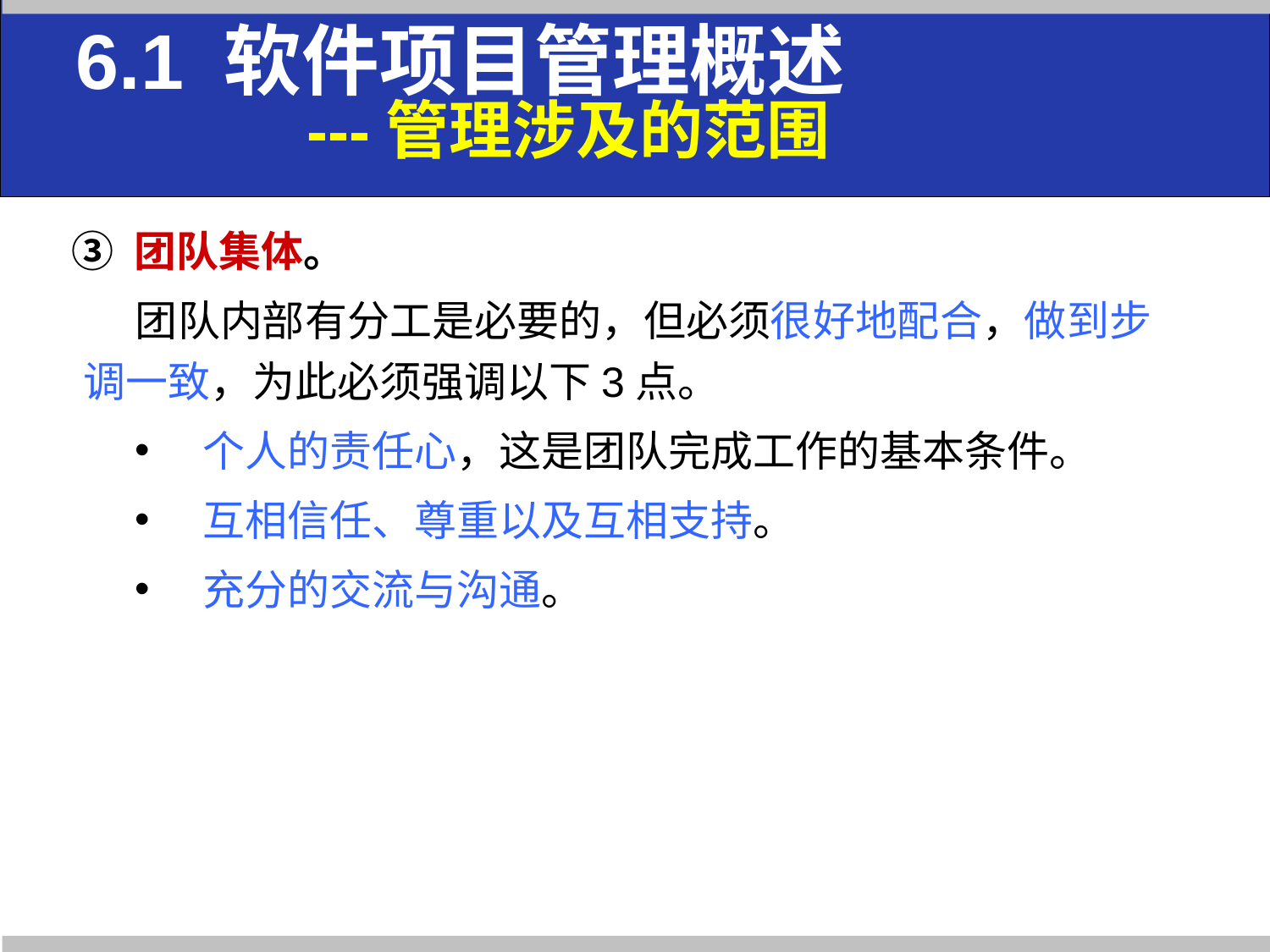

6.1 软件项目管理概述
               ---管理涉及的范围
③ 团队集体。
团队内部有分工是必要的，但必须很好地配合，做到步调一致，为此必须强调以下3点。
 个人的责任心，这是团队完成工作的基本条件。
 互相信任、尊重以及互相支持。
 充分的交流与沟通。
722